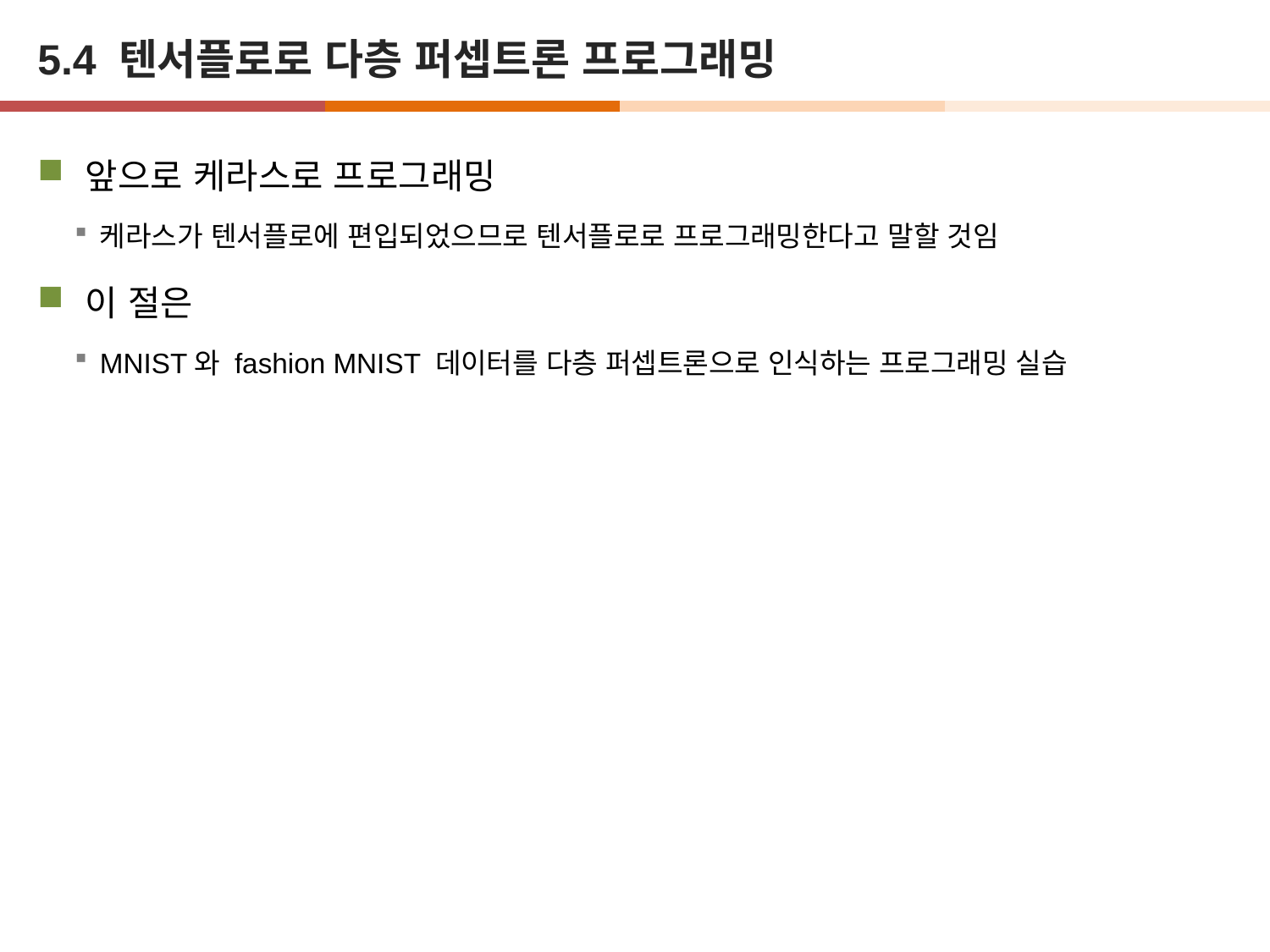

# 5.4 텐서플로로 다층 퍼셉트론 프로그래밍
앞으로 케라스로 프로그래밍
케라스가 텐서플로에 편입되었으므로 텐서플로로 프로그래밍한다고 말할 것임
이 절은
MNIST와 fashion MNIST 데이터를 다층 퍼셉트론으로 인식하는 프로그래밍 실습